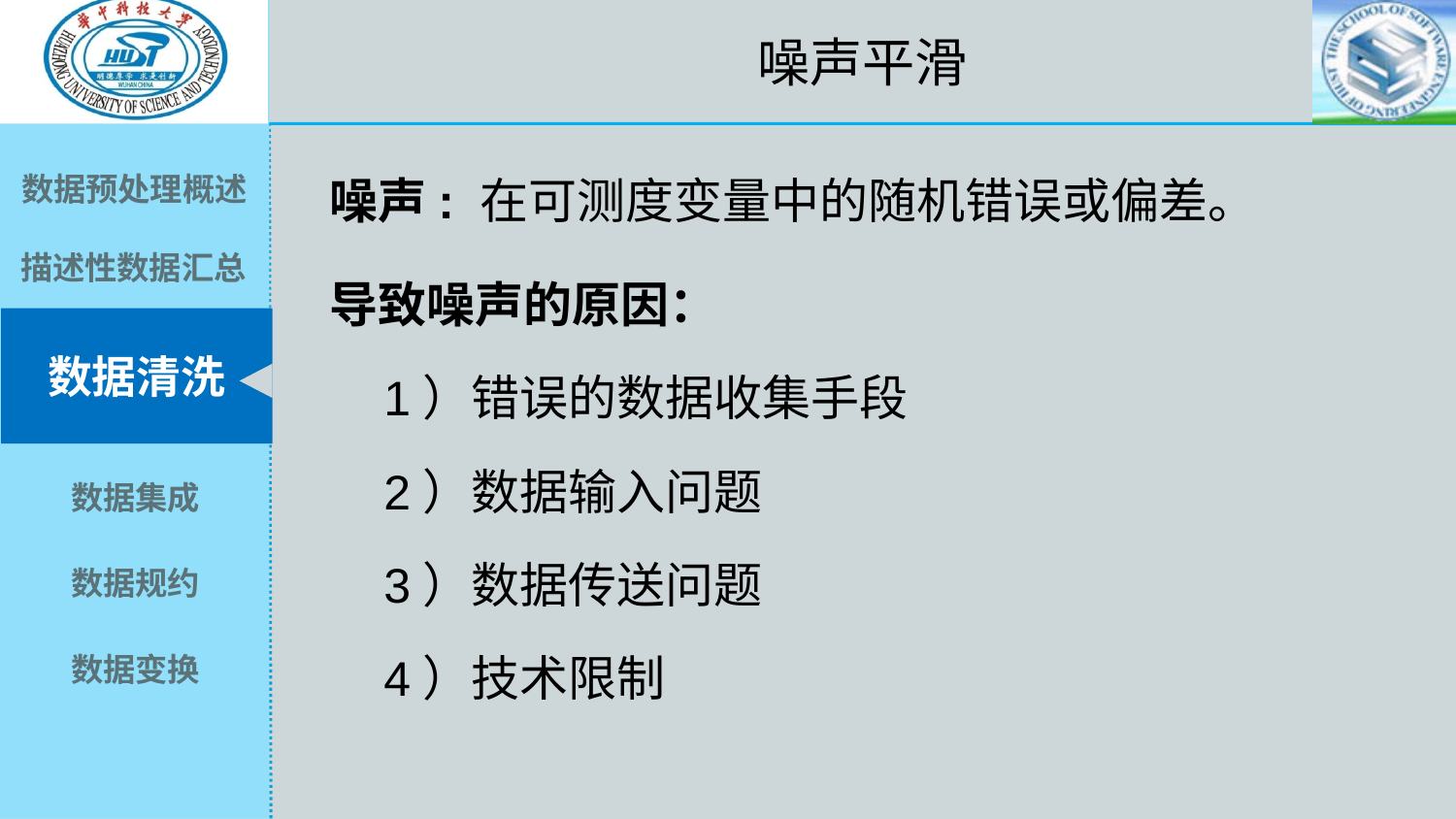

噪声平滑
噪声: 在可测度变量中的随机错误或偏差。
导致噪声的原因：
    1）错误的数据收集手段
    2）数据输入问题
    3）数据传送问题
    4）技术限制